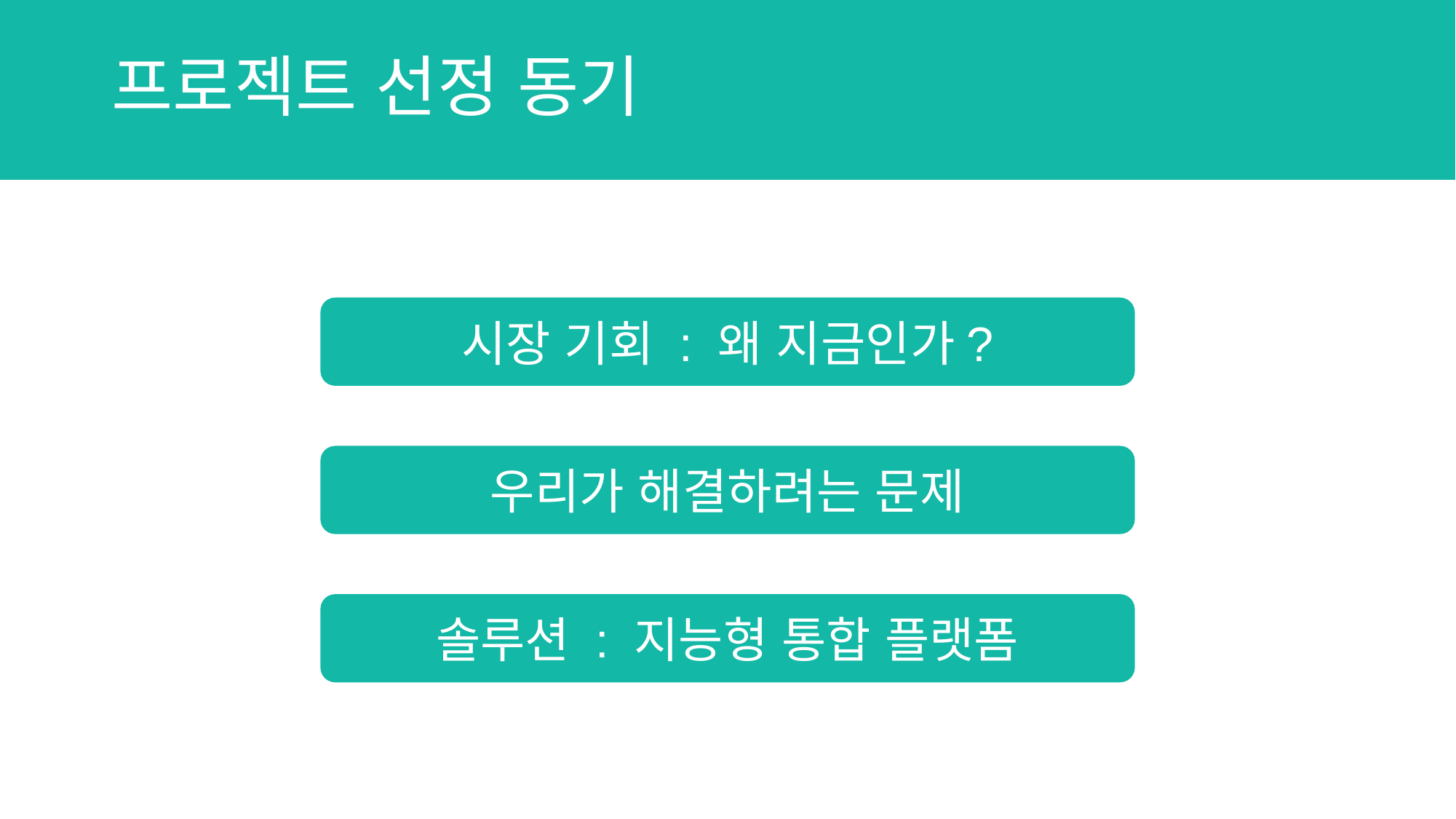

프로젝트 선정 동기
# 프로젝트 선정 동기
시장 기회 : 왜 지금인가?
우리가 해결하려는 문제
솔루션 : 지능형 통합 플랫폼